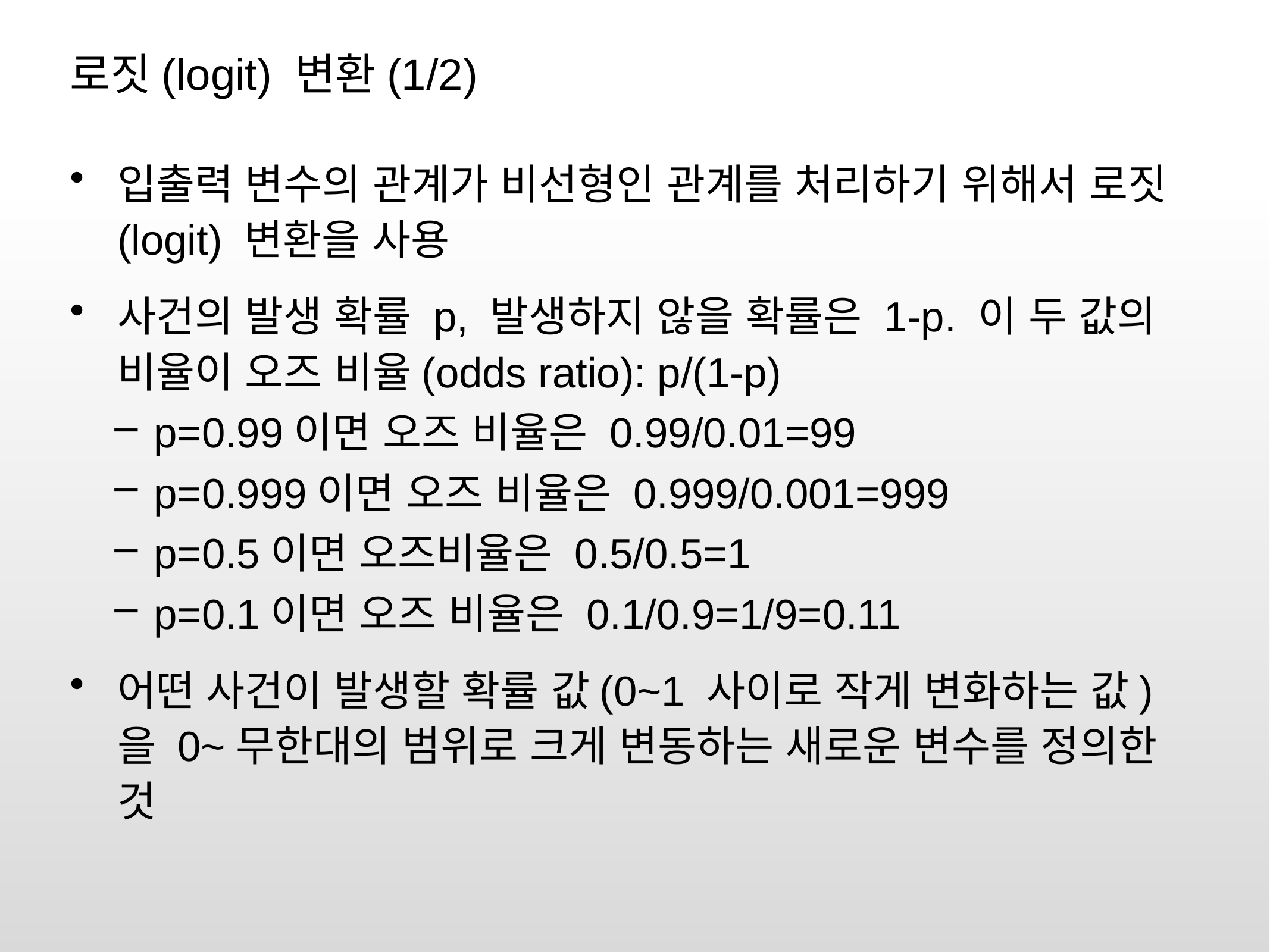

# 로짓(logit) 변환(1/2)
입출력 변수의 관계가 비선형인 관계를 처리하기 위해서 로짓(logit) 변환을 사용
사건의 발생 확률 p, 발생하지 않을 확률은 1-p. 이 두 값의 비율이 오즈 비율(odds ratio): p/(1-p)
p=0.99이면 오즈 비율은 0.99/0.01=99
p=0.999이면 오즈 비율은 0.999/0.001=999
p=0.5이면 오즈비율은 0.5/0.5=1
p=0.1이면 오즈 비율은 0.1/0.9=1/9=0.11
어떤 사건이 발생할 확률 값(0~1 사이로 작게 변화하는 값)을 0~무한대의 범위로 크게 변동하는 새로운 변수를 정의한 것
236